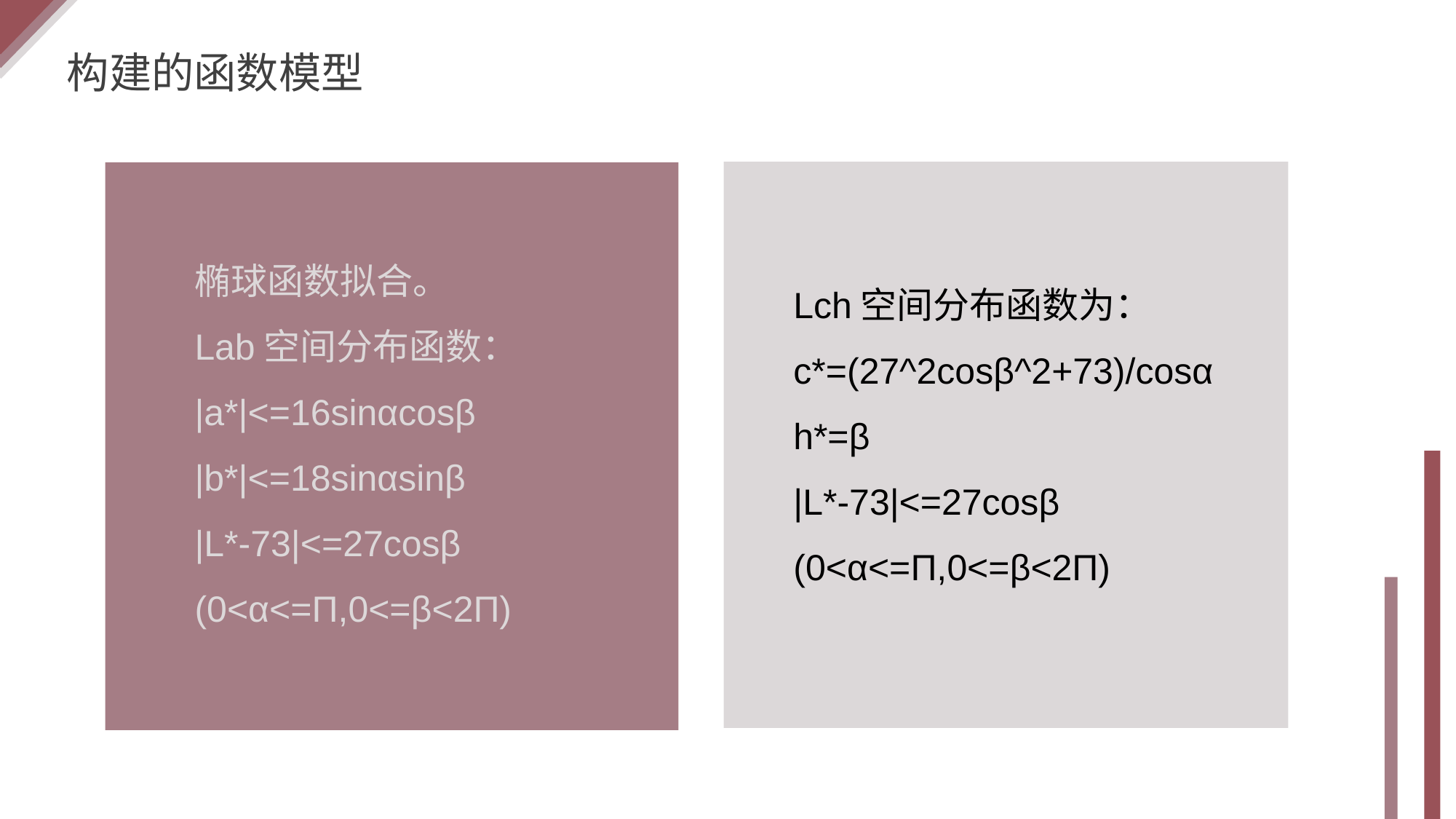

构建的函数模型

Lch空间分布函数为：
c*=(27^2cosβ^2+73)/cosα
h*=β
|L*-73|<=27cosβ
(0<α<=Π,0<=β<2Π)

椭球函数拟合。
Lab空间分布函数：
|a*|<=16sinαcosβ
|b*|<=18sinαsinβ
|L*-73|<=27cosβ
(0<α<=Π,0<=β<2Π)